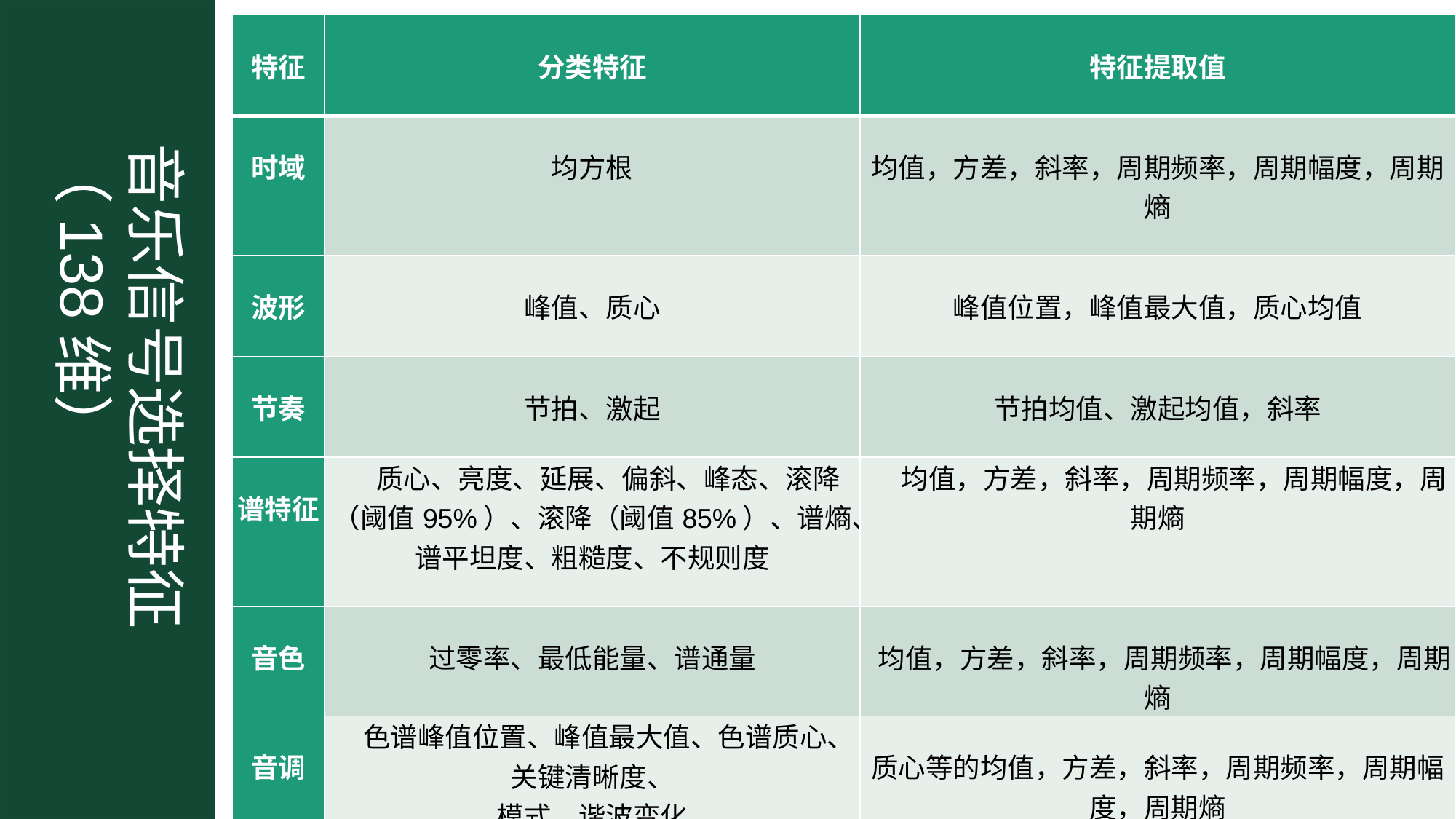

| 特征 | 分类特征 | 特征提取值 |
| --- | --- | --- |
| 时域 | 均方根 | 均值，方差，斜率，周期频率，周期幅度，周期熵 |
| 波形 | 峰值、质心 | 峰值位置，峰值最大值，质心均值 |
| 节奏 | 节拍、激起 | 节拍均值、激起均值，斜率 |
| 谱特征 | 质心、亮度、延展、偏斜、峰态、滚降（阈值95%）、滚降（阈值85%）、谱熵、谱平坦度、粗糙度、不规则度 | 均值，方差，斜率，周期频率，周期幅度，周期熵 |
| 音色 | 过零率、最低能量、谱通量 | 均值，方差，斜率，周期频率，周期幅度，周期熵 |
| 音调 | 色谱峰值位置、峰值最大值、色谱质心、关键清晰度、 模式、谐波变化 | 质心等的均值，方差，斜率，周期频率，周期幅度，周期熵 |
音乐信号选择特征（138维）